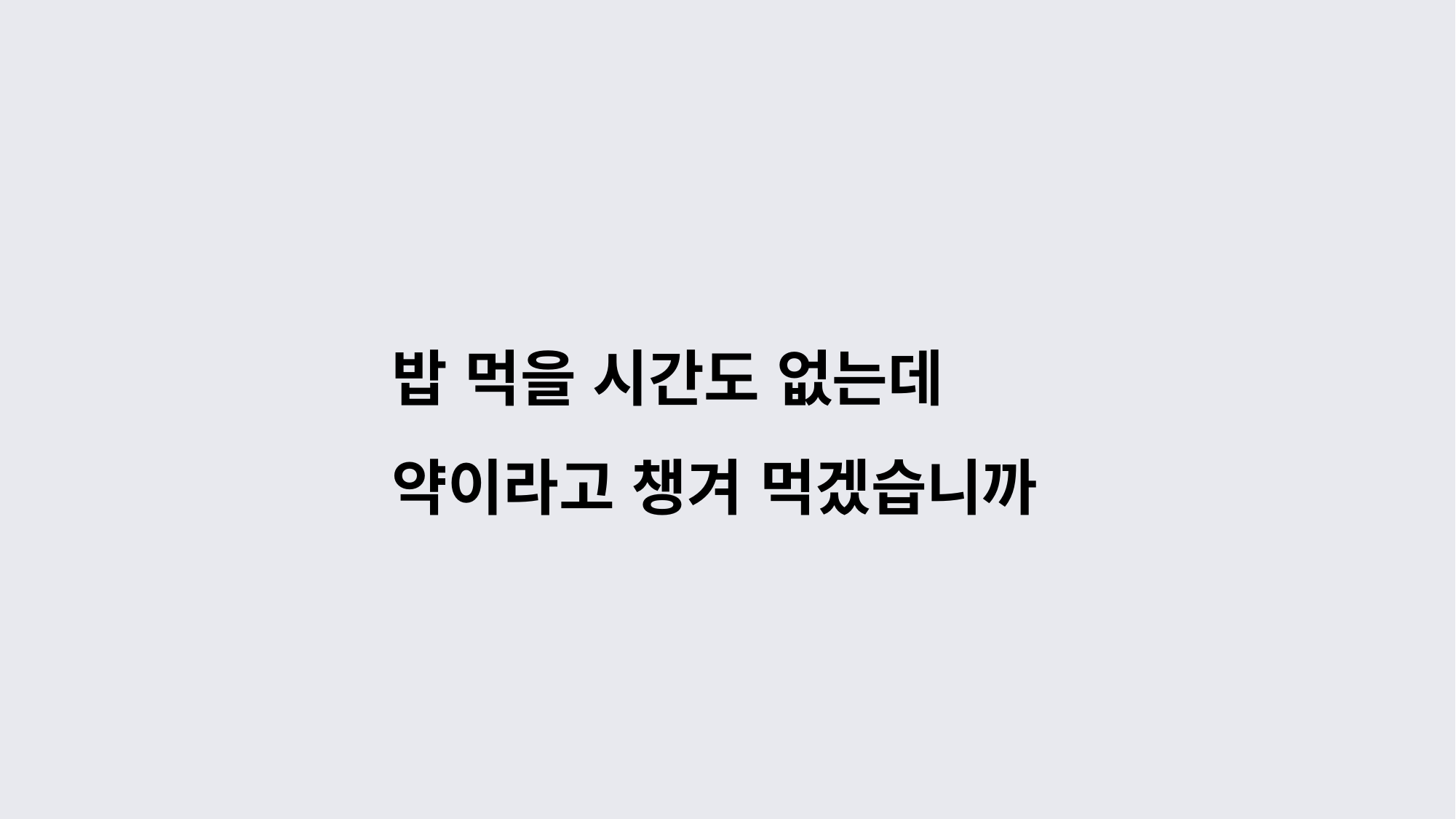

밥 먹을 시간도 없는데
약이라고 챙겨 먹겠습니까